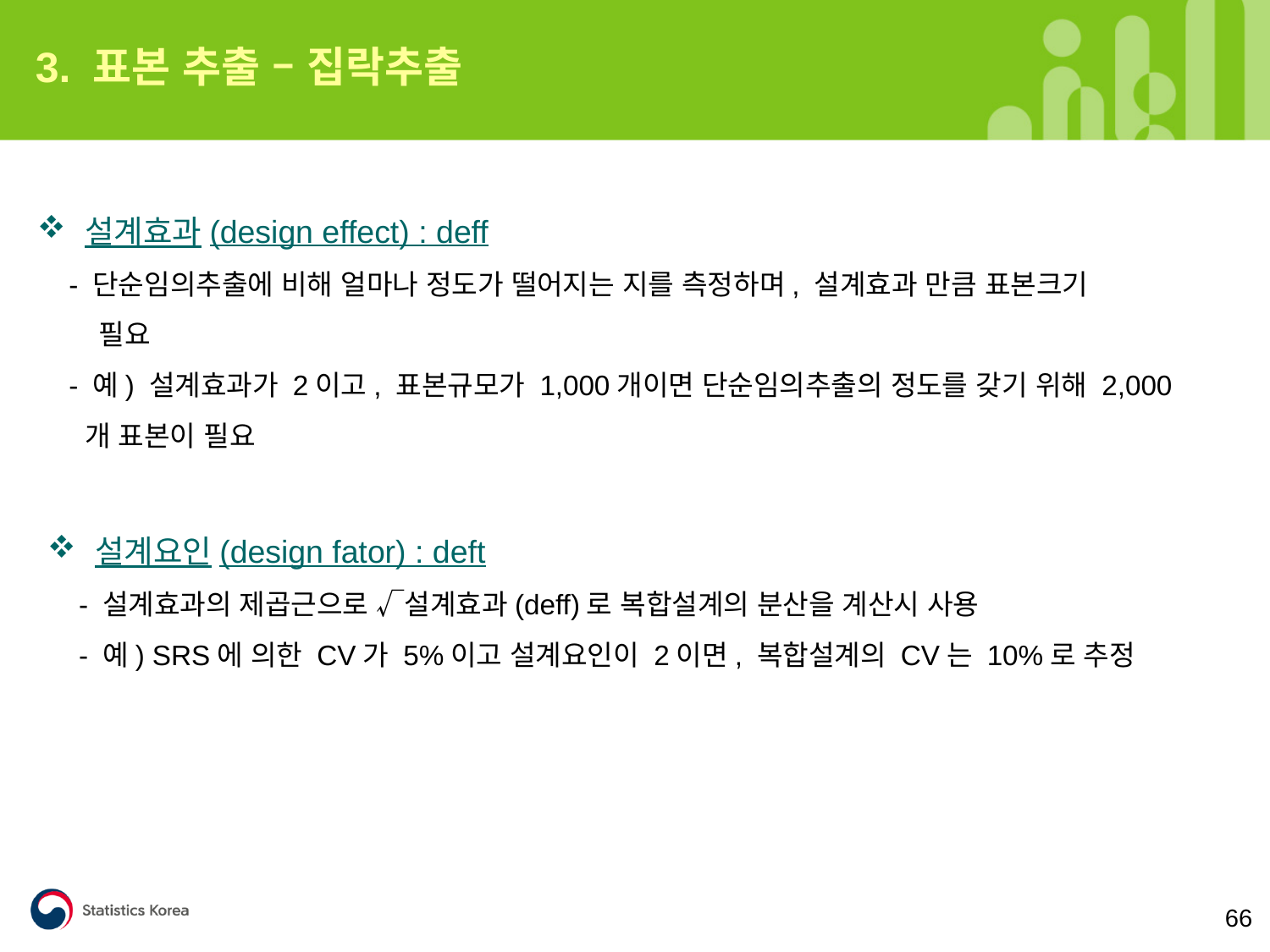

3. 표본 추출 – 집락추출
설계효과(design effect) : deff
    - 단순임의추출에 비해 얼마나 정도가 떨어지는 지를 측정하며, 설계효과 만큼 표본크기
       필요
    - 예) 설계효과가 2이고, 표본규모가 1,000개이면 단순임의추출의 정도를 갖기 위해 2,000개 표본이 필요
설계요인(design fator) : deft
    - 설계효과의 제곱근으로 √설계효과(deff)로 복합설계의 분산을 계산시 사용
    - 예) SRS에 의한 CV가 5%이고 설계요인이 2이면, 복합설계의 CV는 10%로 추정